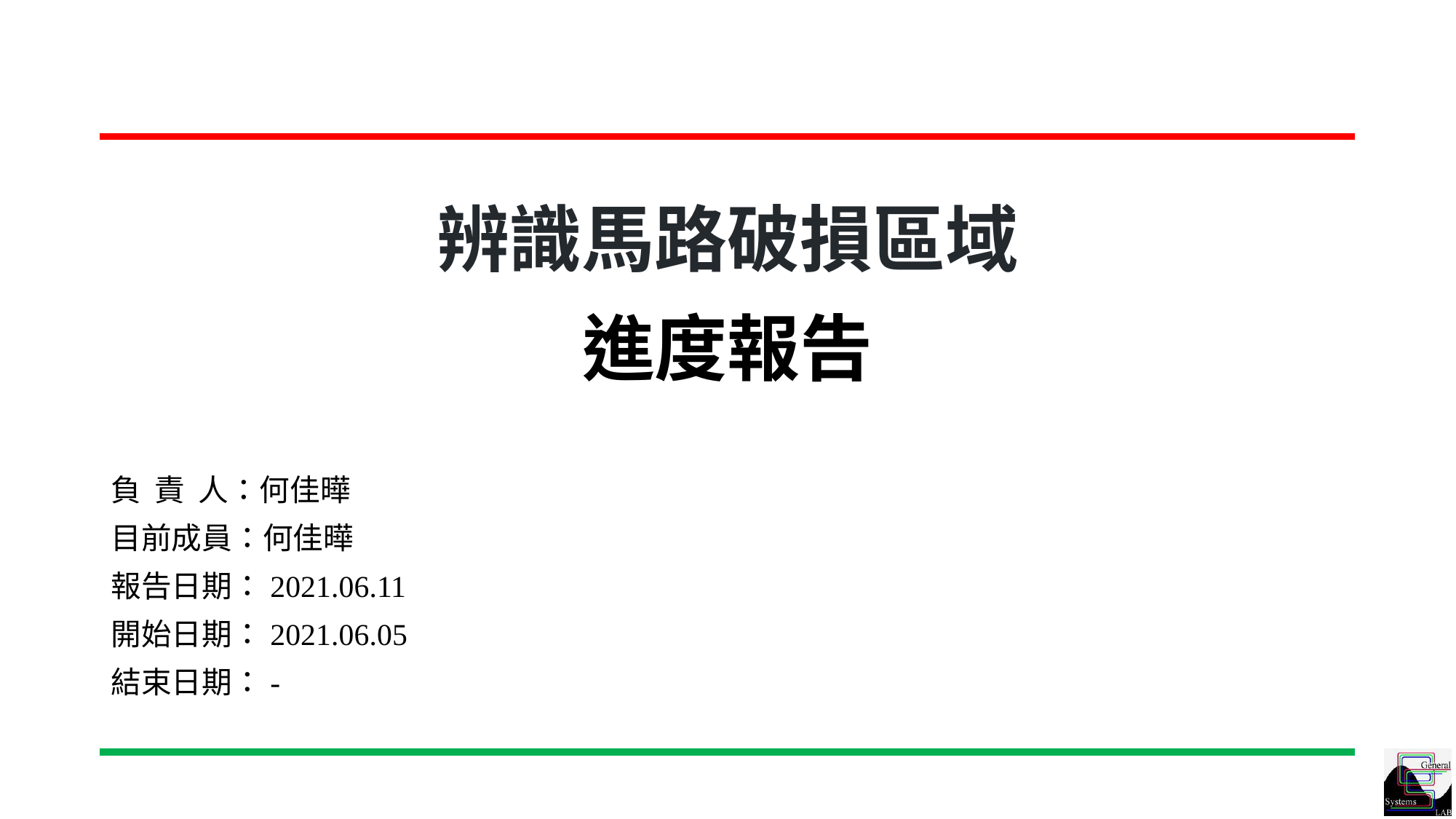

# 辨識馬路破損區域 進度報告
負  責  人：何佳曄
目前成員：何佳曄
報告日期：2021.06.11
開始日期：2021.06.05
結束日期：-